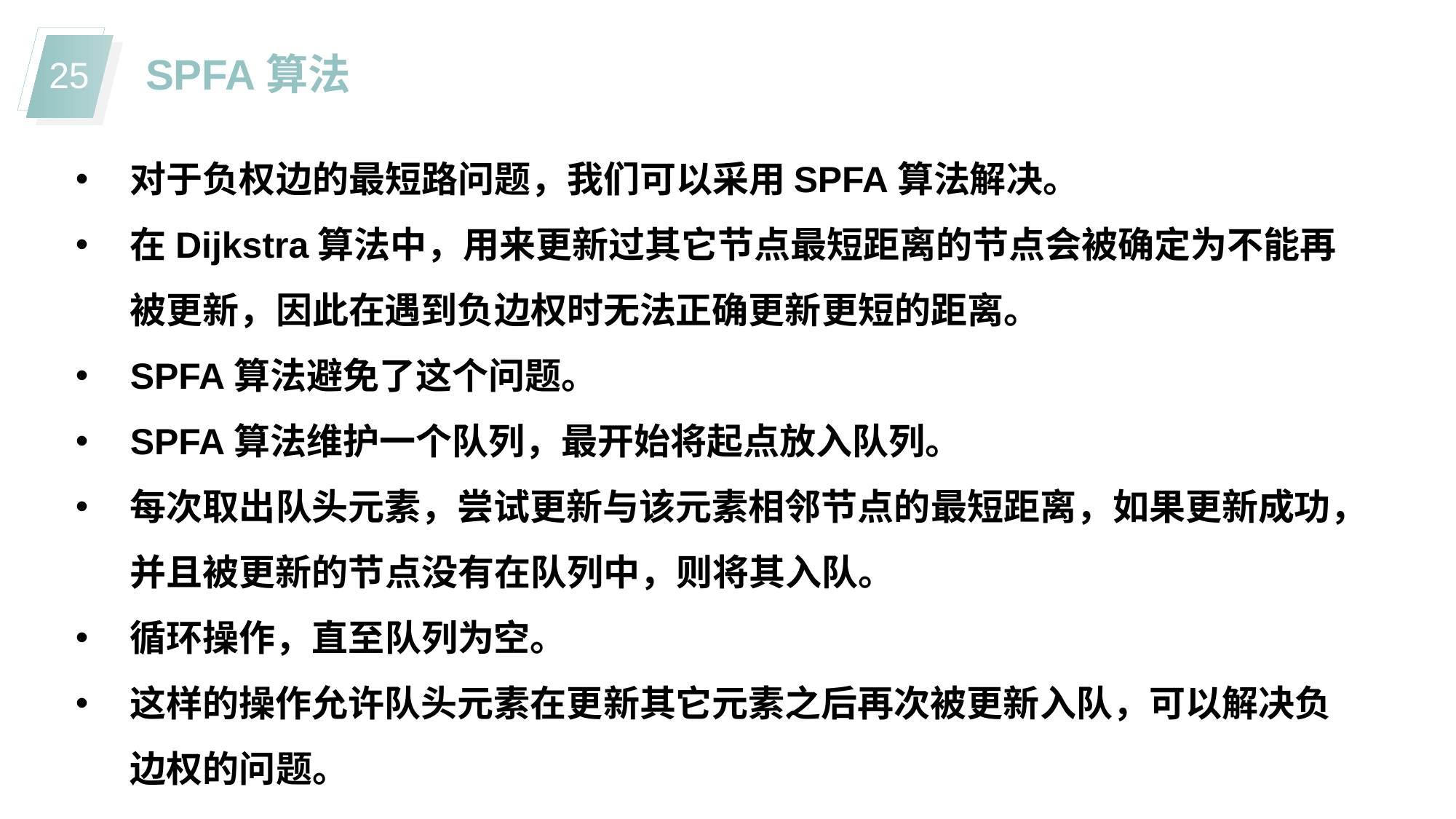

SPFA算法
对于负权边的最短路问题，我们可以采用SPFA算法解决。
在Dijkstra算法中，用来更新过其它节点最短距离的节点会被确定为不能再被更新，因此在遇到负边权时无法正确更新更短的距离。
SPFA算法避免了这个问题。
SPFA算法维护一个队列，最开始将起点放入队列。
每次取出队头元素，尝试更新与该元素相邻节点的最短距离，如果更新成功，并且被更新的节点没有在队列中，则将其入队。
循环操作，直至队列为空。
这样的操作允许队头元素在更新其它元素之后再次被更新入队，可以解决负边权的问题。